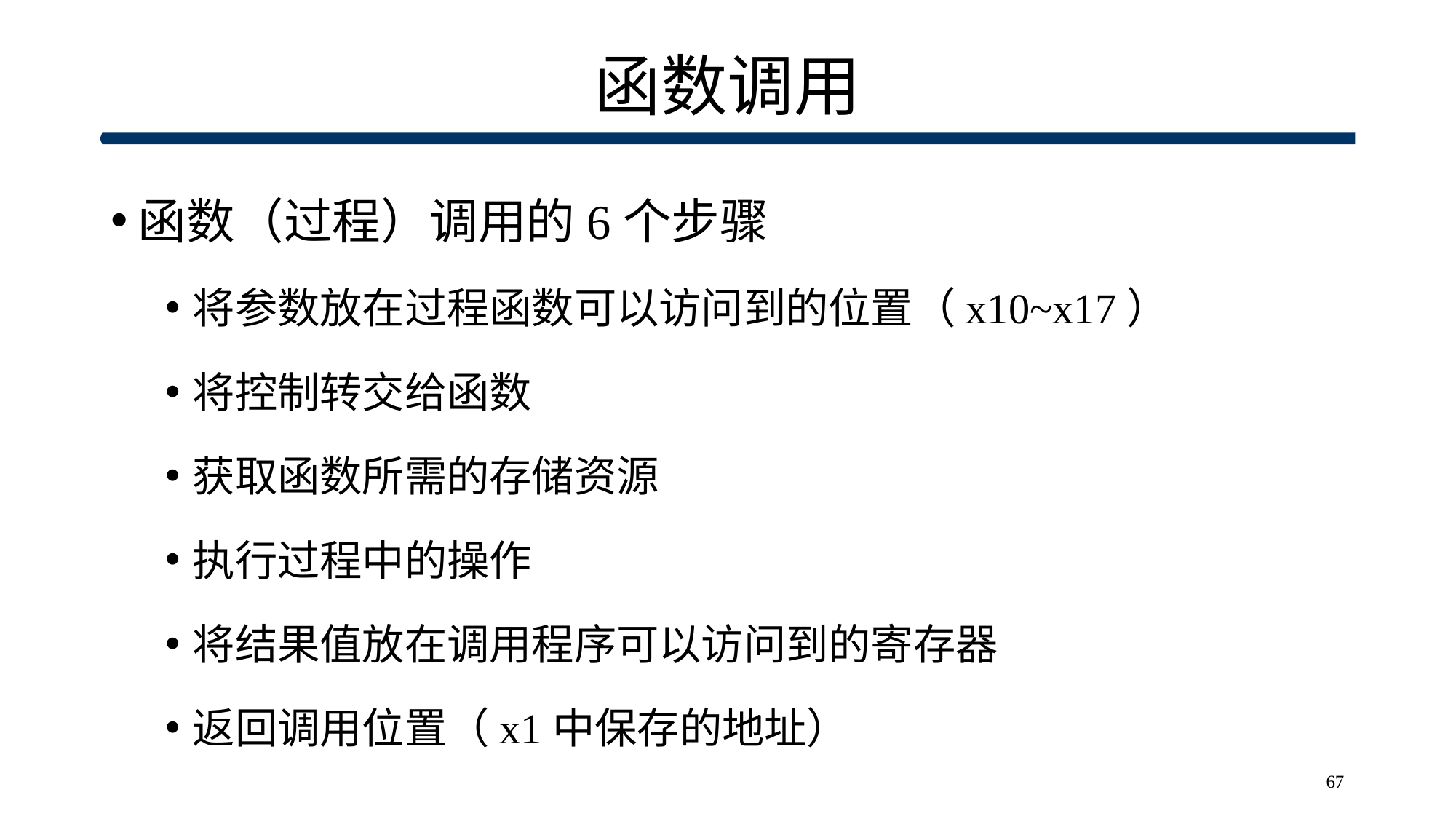

# 函数调用
函数（过程）调用的6个步骤
将参数放在过程函数可以访问到的位置（x10~x17）
将控制转交给函数
获取函数所需的存储资源
执行过程中的操作
将结果值放在调用程序可以访问到的寄存器
返回调用位置（x1中保存的地址）
67